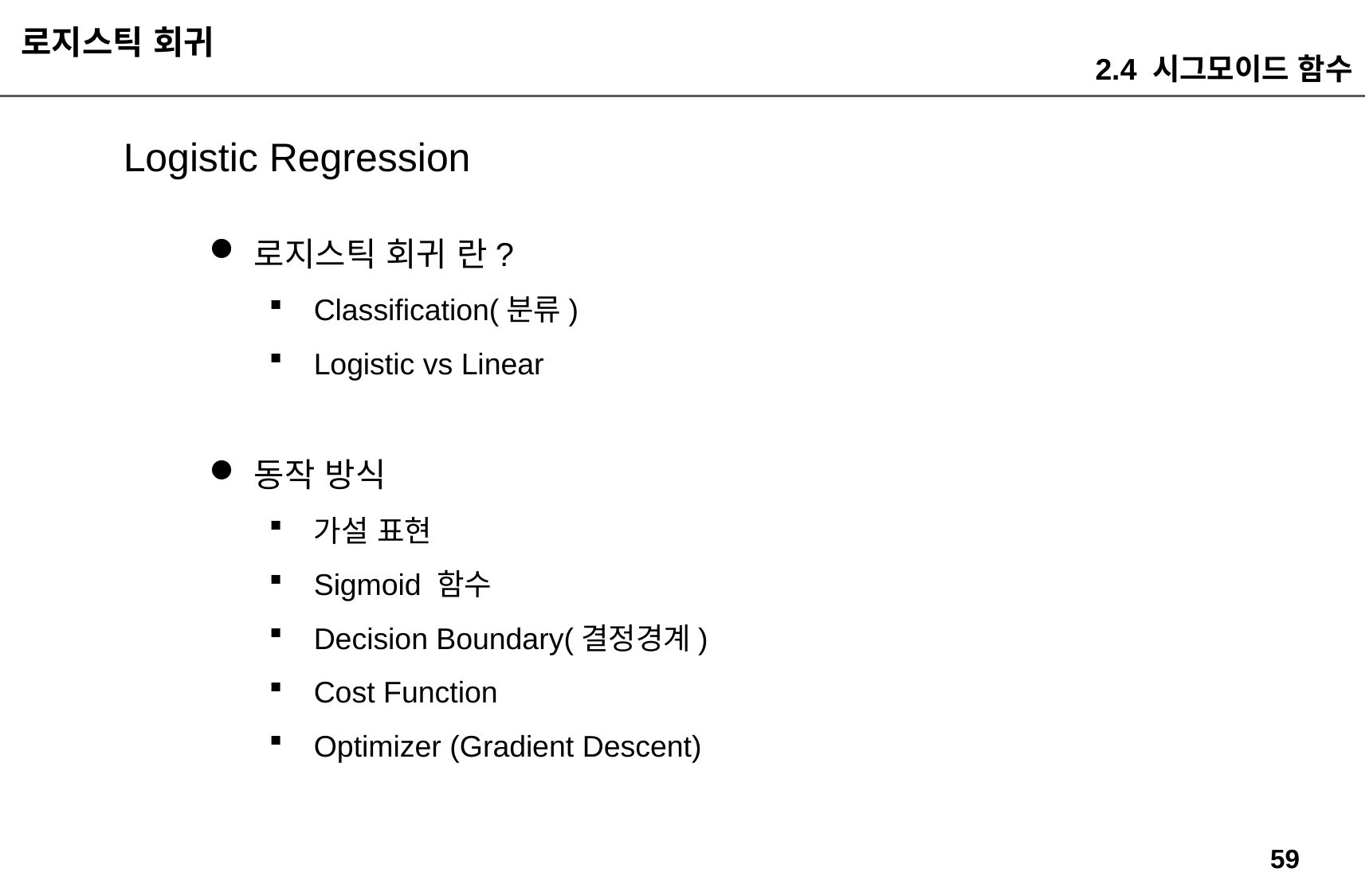

로지스틱 회귀
2.4 시그모이드 함수
Logistic Regression
로지스틱 회귀 란?
Classification(분류)
Logistic vs Linear

동작 방식
가설 표현
Sigmoid 함수
Decision Boundary(결정경계)
Cost Function
Optimizer (Gradient Descent)